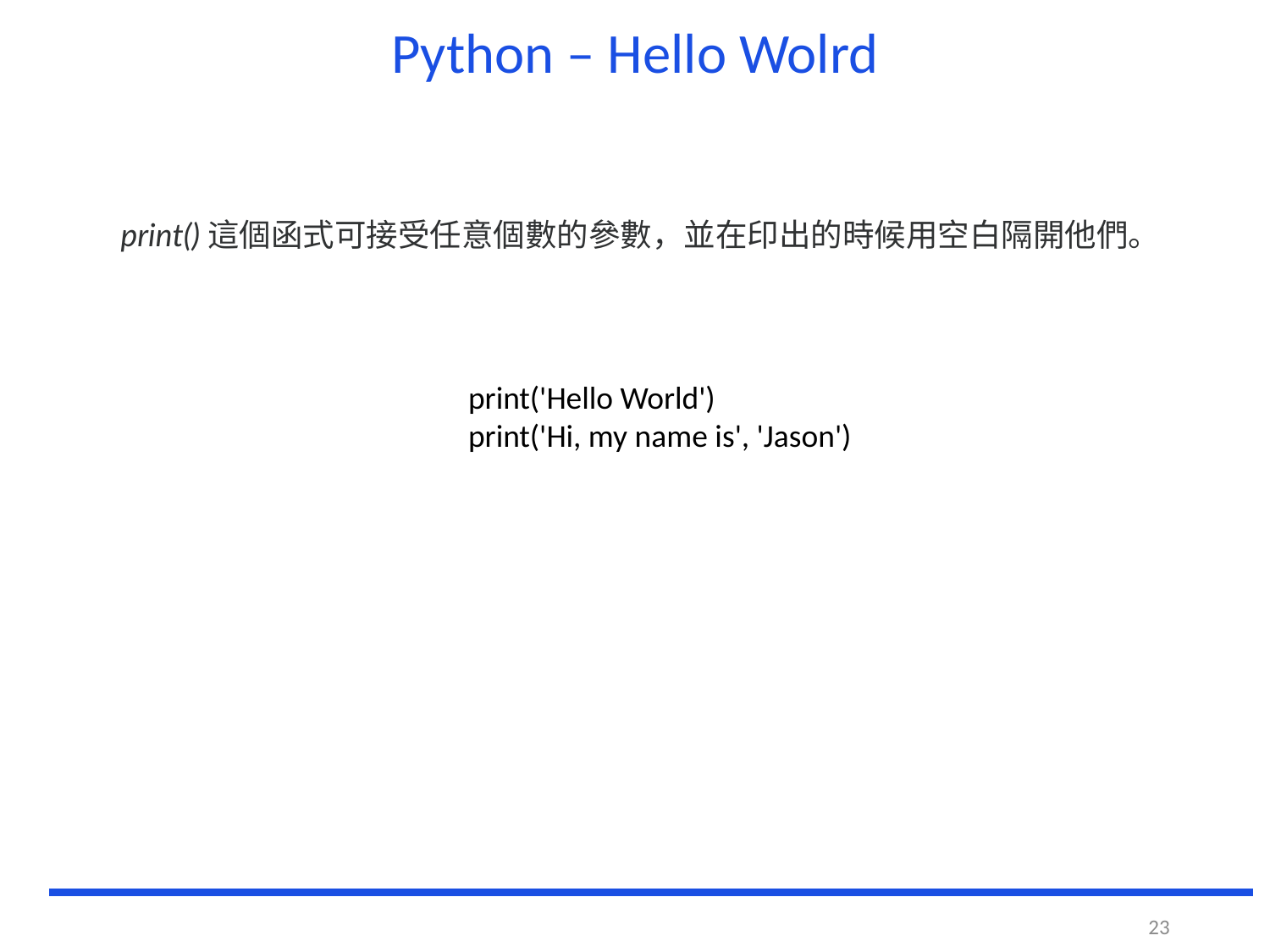

# Python – Hello Wolrd
print()這個函式可接受任意個數的參數，並在印出的時候用空白隔開他們。

﻿print('Hello World')
print('Hi, my name is', 'Jason')
23